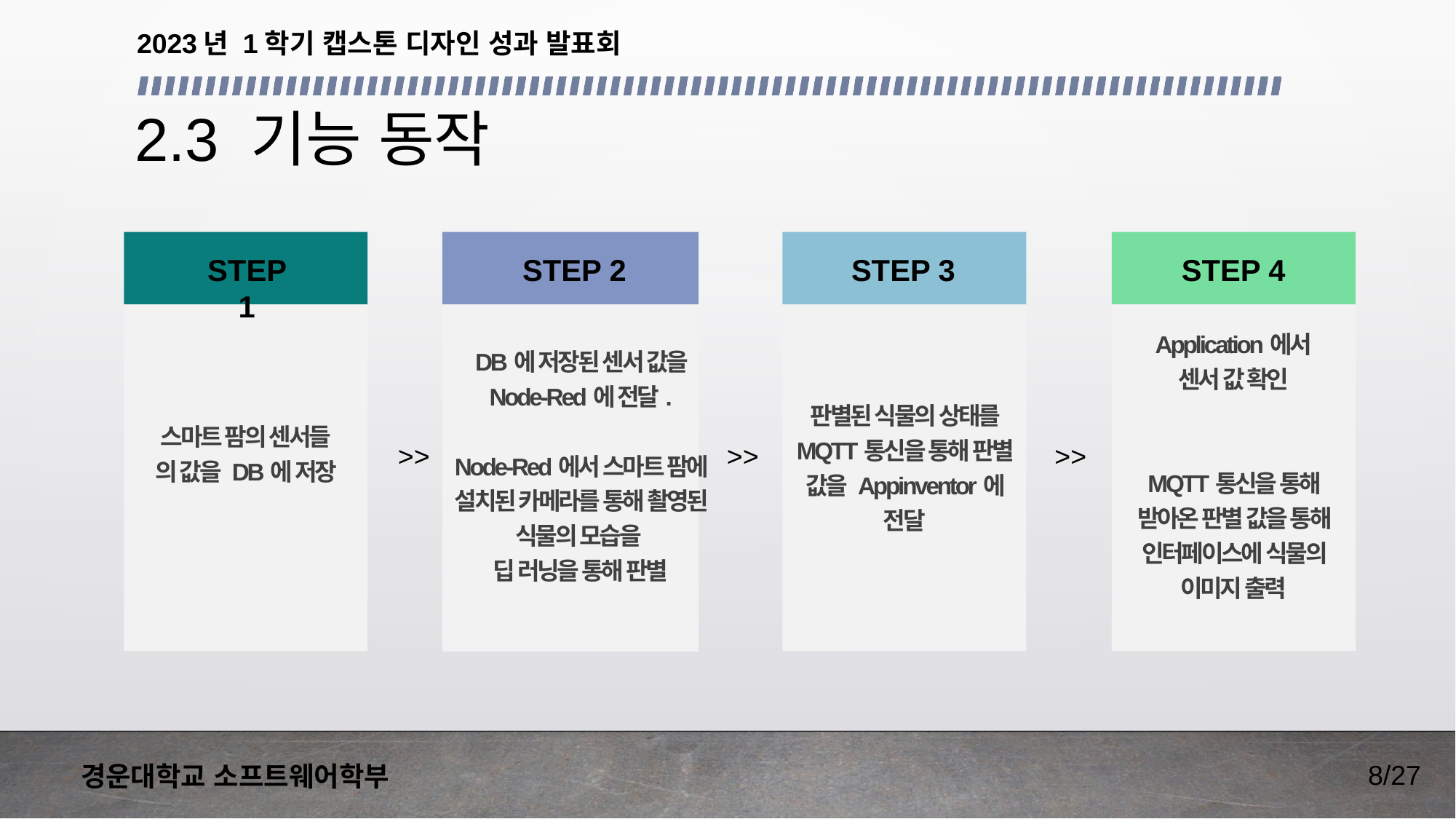

2023년 1학기 캡스톤 디자인 성과 발표회
2.3 기능 동작

STEP 1
STEP 2
STEP 3
STEP 4
Application에서
센서 값 확인

MQTT통신을 통해 받아온 판별 값을 통해 인터페이스에 식물의 이미지 출력
DB에 저장된 센서 값을 Node-Red에 전달.

Node-Red에서 스마트 팜에 설치된 카메라를 통해 촬영된 식물의 모습을
딥 러닝을 통해 판별
판별된 식물의 상태를 MQTT통신을 통해 판별 값을 Appinventor에 전달
스마트 팜의 센서들
의 값을 DB에 저장
>>
>>
>>
8/27
경운대학교 소프트웨어학부